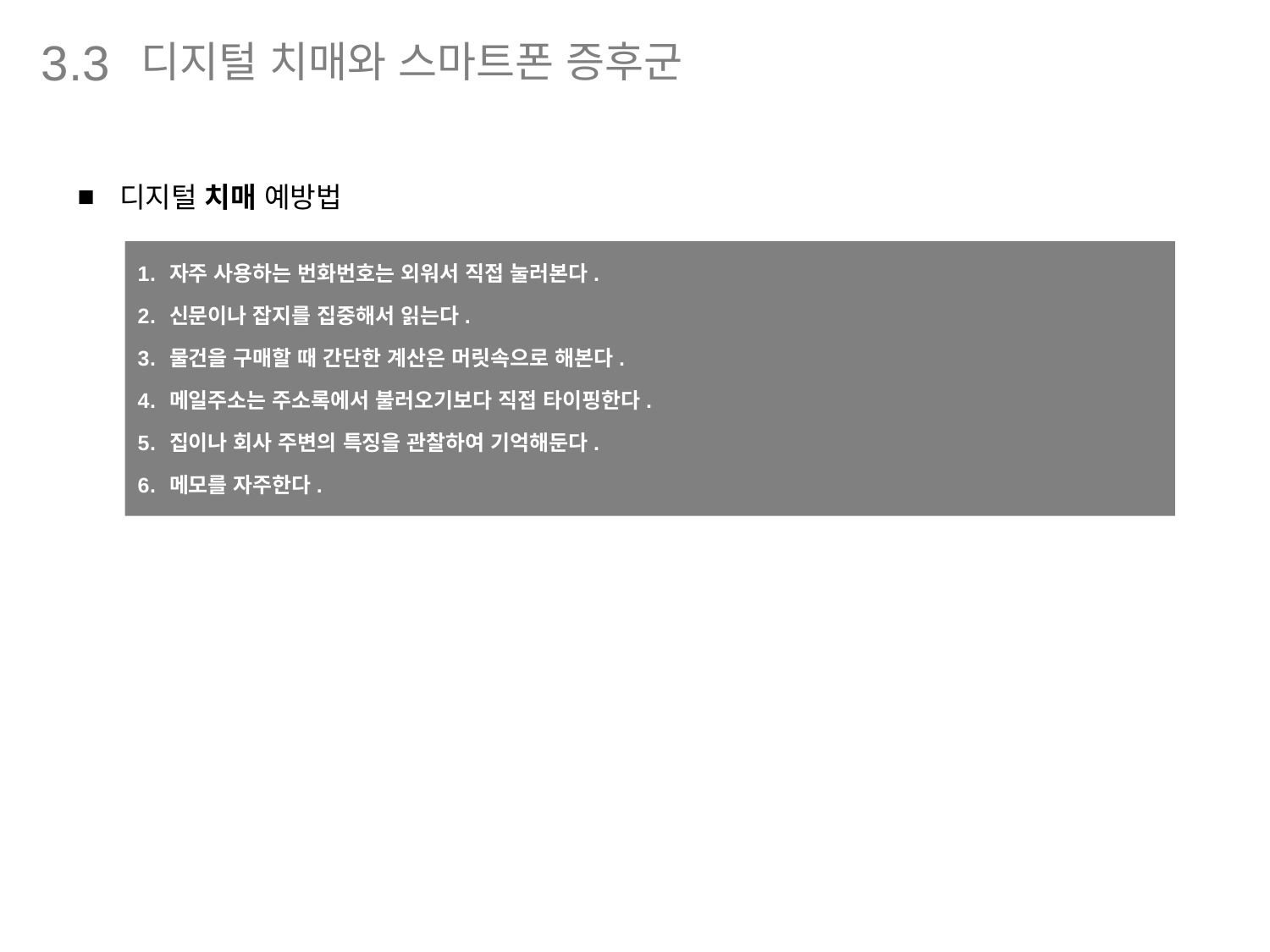

디지털 치매와 스마트폰 증후군
3.3

디지털 치매 예방법

자주 사용하는 번화번호는 외워서 직접 눌러본다.
신문이나 잡지를 집중해서 읽는다.
물건을 구매할 때 간단한 계산은 머릿속으로 해본다.
메일주소는 주소록에서 불러오기보다 직접 타이핑한다.
집이나 회사 주변의 특징을 관찰하여 기억해둔다.
메모를 자주한다.